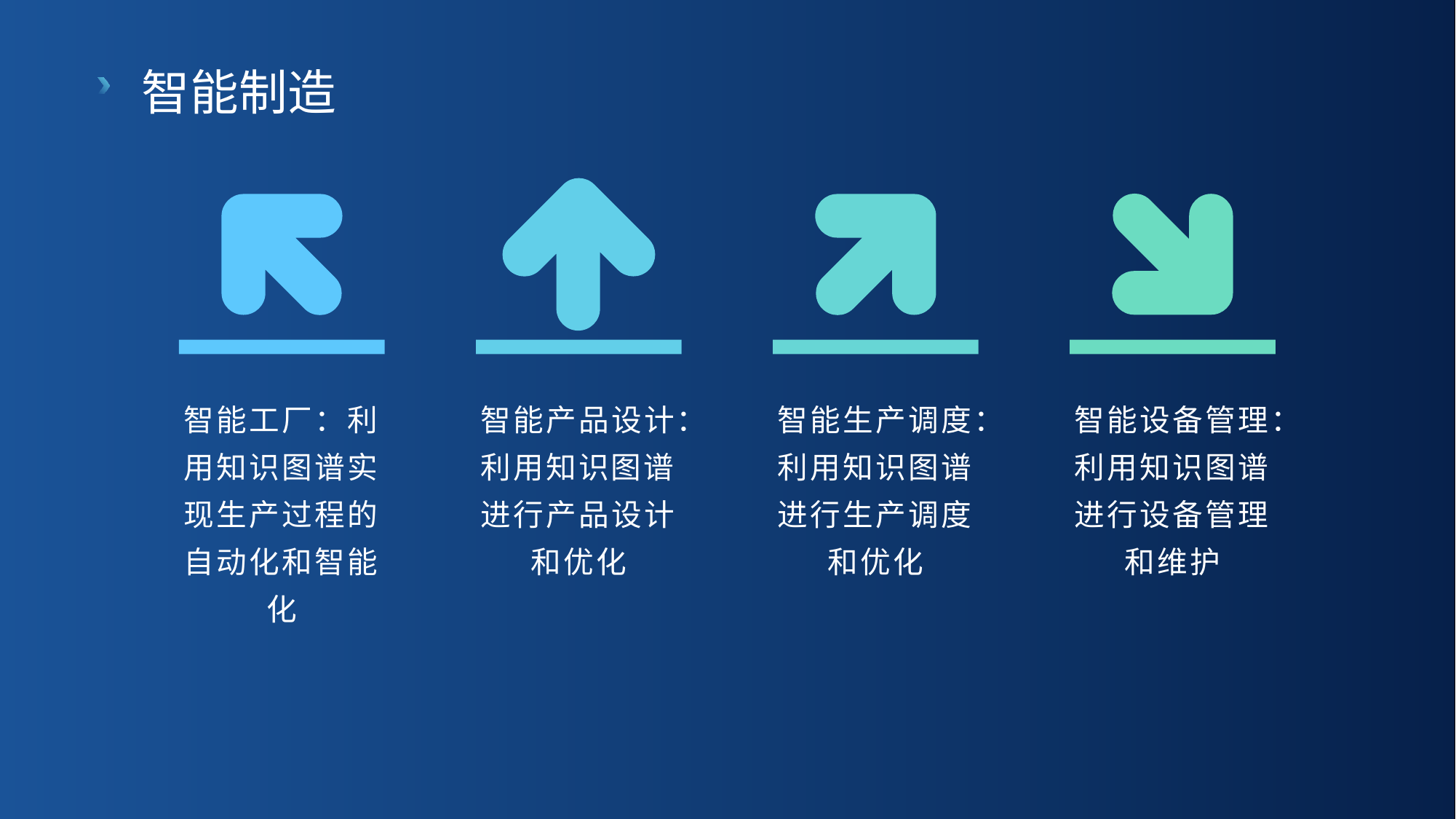

智能制造

智能工厂：利用知识图谱实现生产过程的自动化和智能化
智能产品设计：利用知识图谱进行产品设计和优化
智能生产调度：利用知识图谱进行生产调度和优化
智能设备管理：利用知识图谱进行设备管理和维护